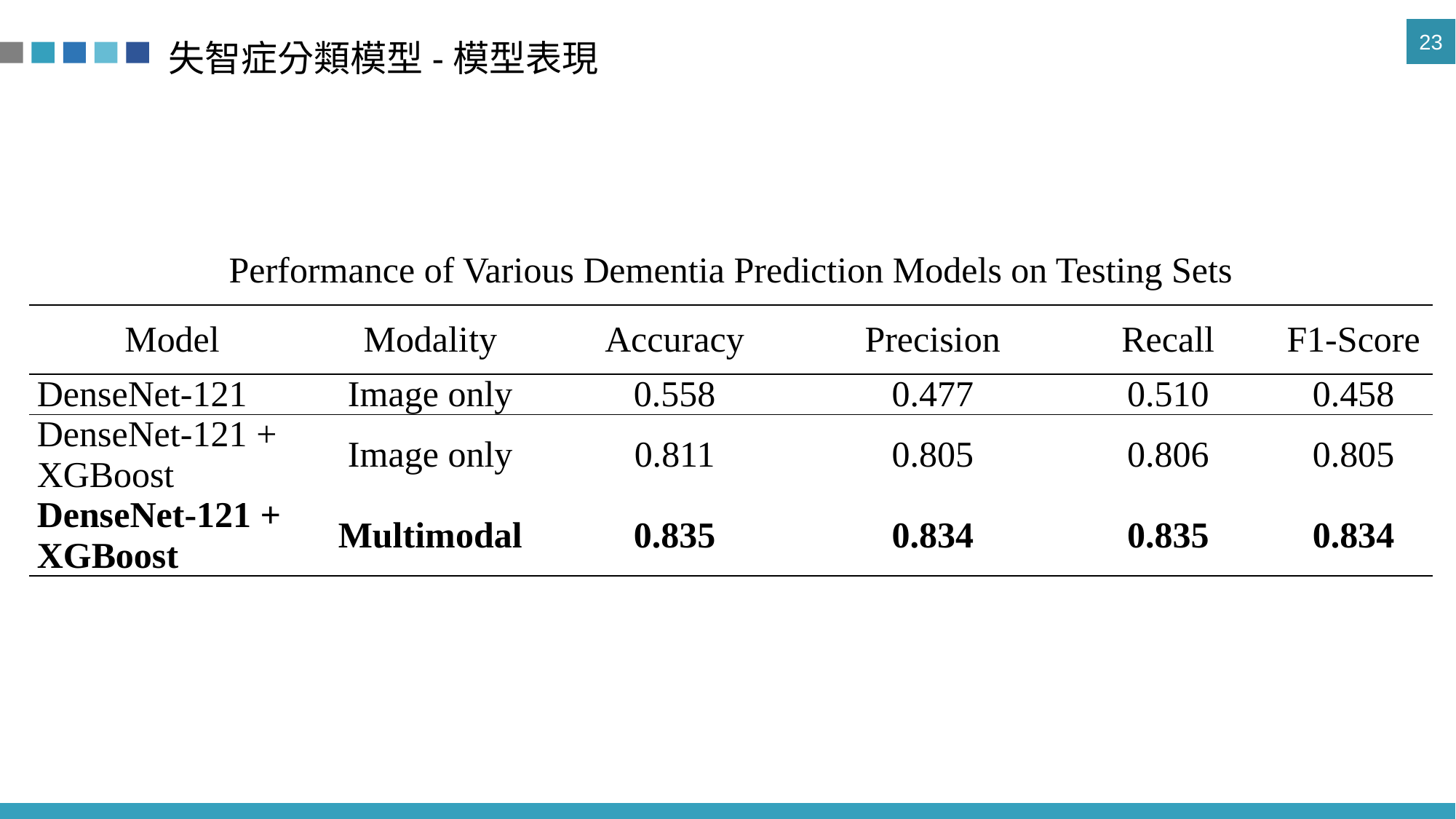

# 失智症分類模型-模型表現
| Performance of Various Dementia Prediction Models on Testing Sets |  |  |  |  |  |
| --- | --- | --- | --- | --- | --- |
| Model | Modality | Accuracy | Precision | Recall | F1-Score |
| DenseNet-121 | Image only | 0.558 | 0.477 | 0.510 | 0.458 |
| DenseNet-121 + XGBoost | Image only | 0.811 | 0.805 | 0.806 | 0.805 |
| DenseNet-121 + XGBoost | Multimodal | 0.835 | 0.834 | 0.835 | 0.834 |